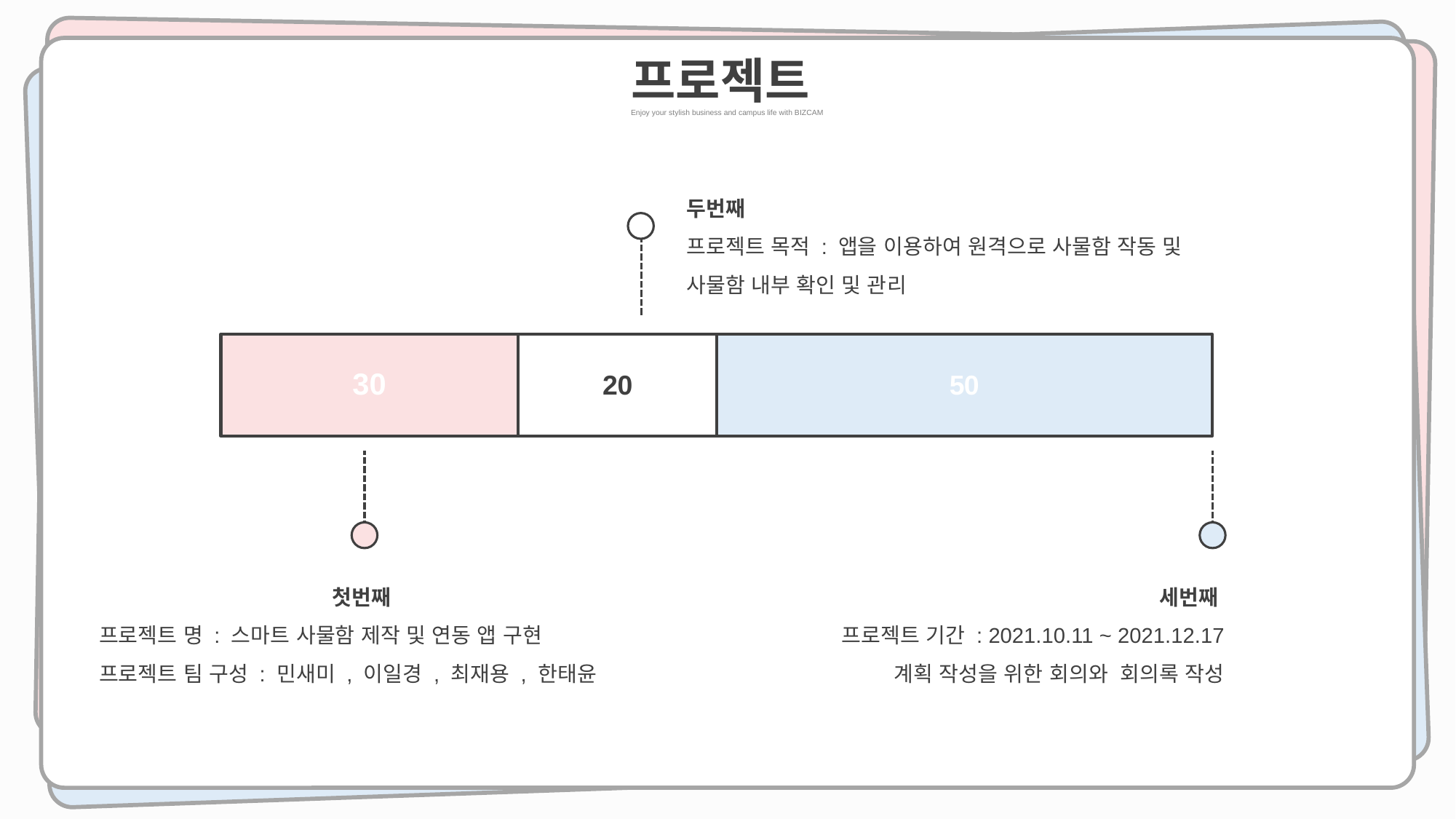

프로젝트
Enjoy your stylish business and campus life with BIZCAM

두번째
프로젝트 목적 : 앱을 이용하여 원격으로 사물함 작동 및 사물함 내부 확인 및 관리

### Chart

| Category | 계열 1 | 계열 2 | 계열 3 |
|---|---|---|---|
| 항목 1 | 30.0 | 20.0 | 50.0 |

첫번째
프로젝트 명 : 스마트 사물함 제작 및 연동 앱 구현
프로젝트 팀 구성 : 민새미 , 이일경 , 최재용 , 한태윤
세번째
프로젝트 기간 : 2021.10.11 ~ 2021.12.17
계획 작성을 위한 회의와  회의록 작성